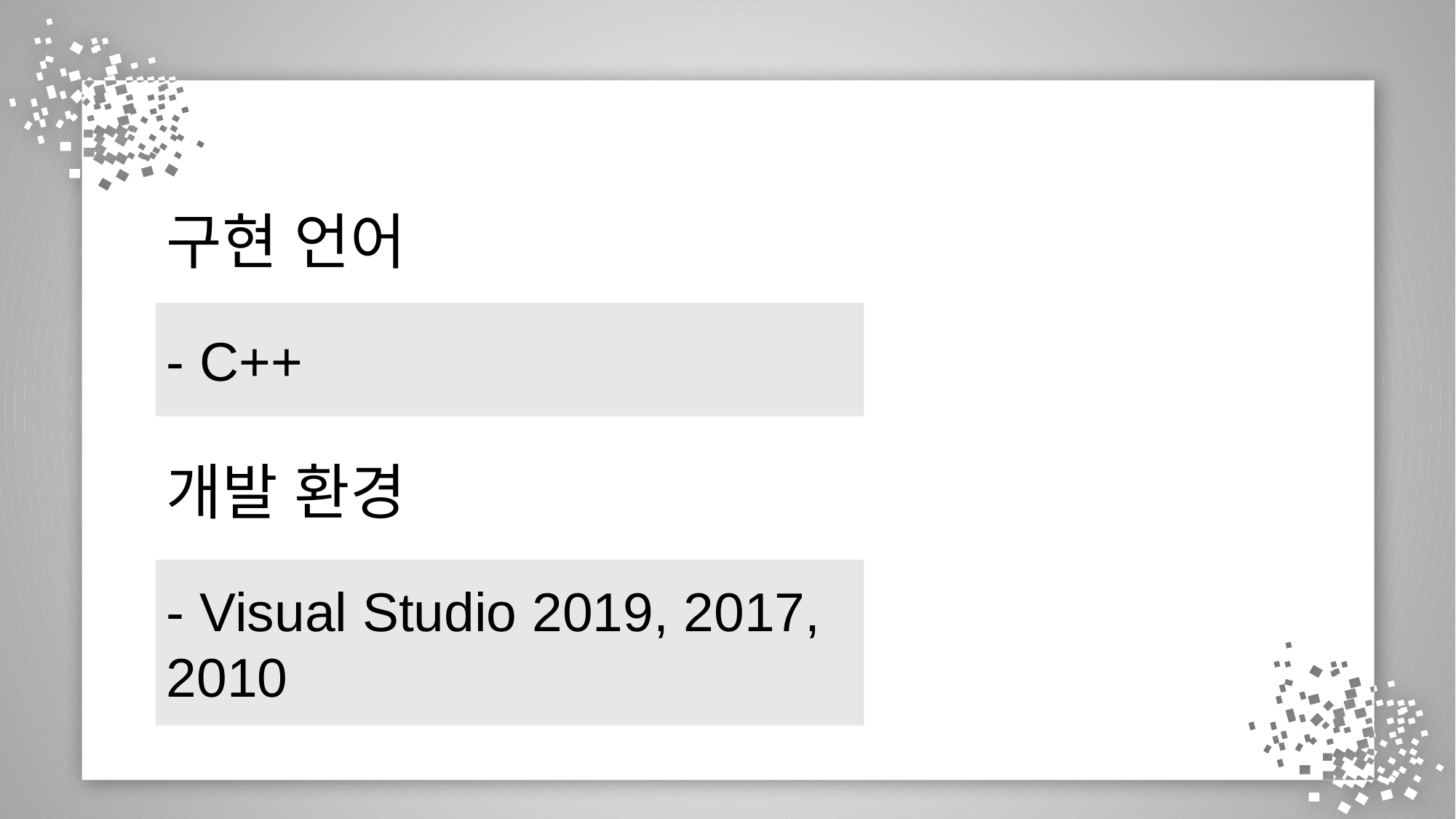

구현 언어
- C++
개발 환경
- Visual Studio 2019, 2017, 2010